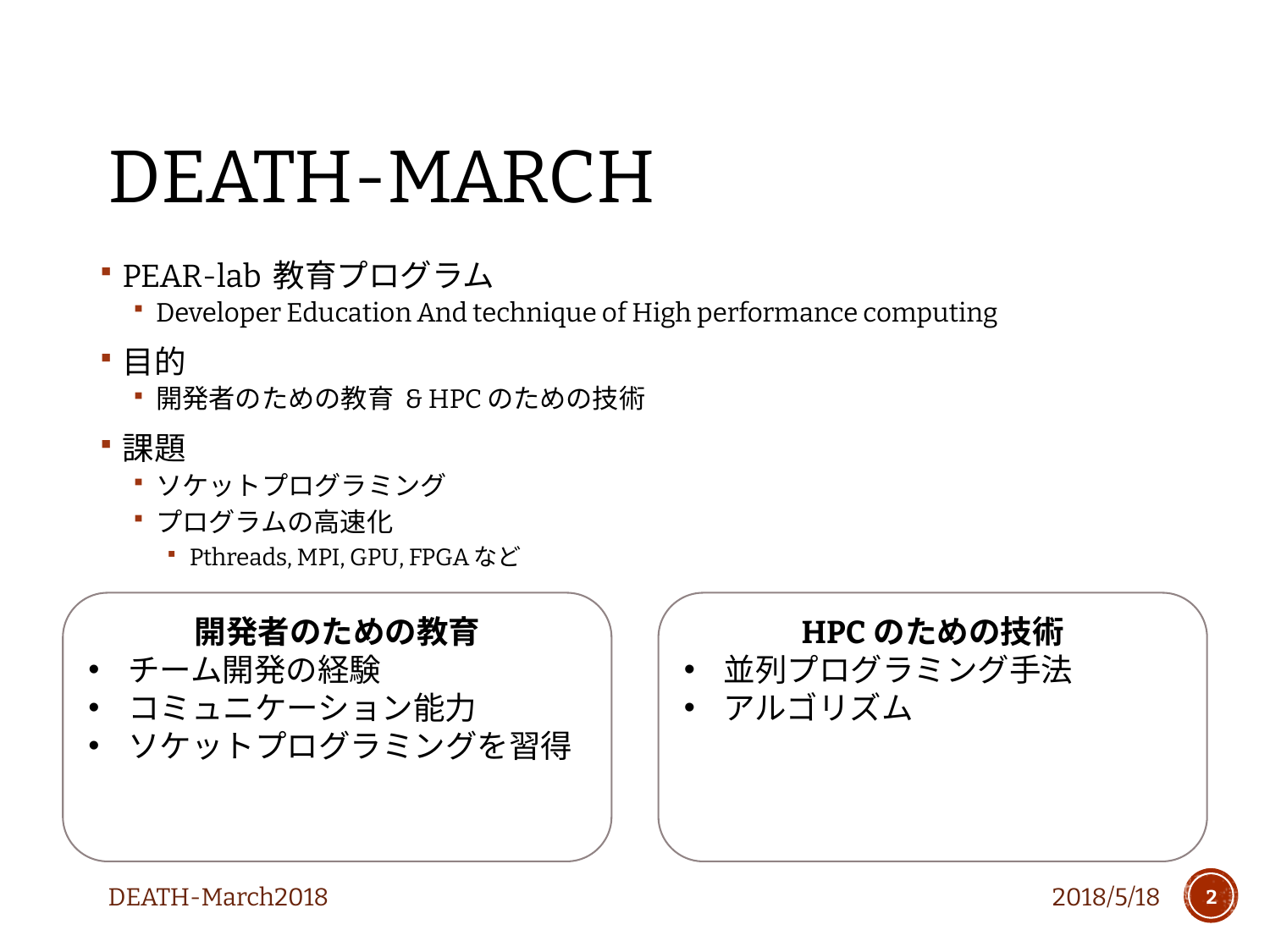

# DEATH-March
PEAR-lab 教育プログラム
Developer Education And technique of High performance computing
目的
開発者のための教育 & HPCのための技術
課題
ソケットプログラミング
プログラムの高速化
Pthreads, MPI, GPU, FPGAなど

開発者のための教育
チーム開発の経験
コミュニケーション能力
ソケットプログラミングを習得
HPCのための技術
並列プログラミング手法
アルゴリズム
DEATH-March2018
2018/5/18
2